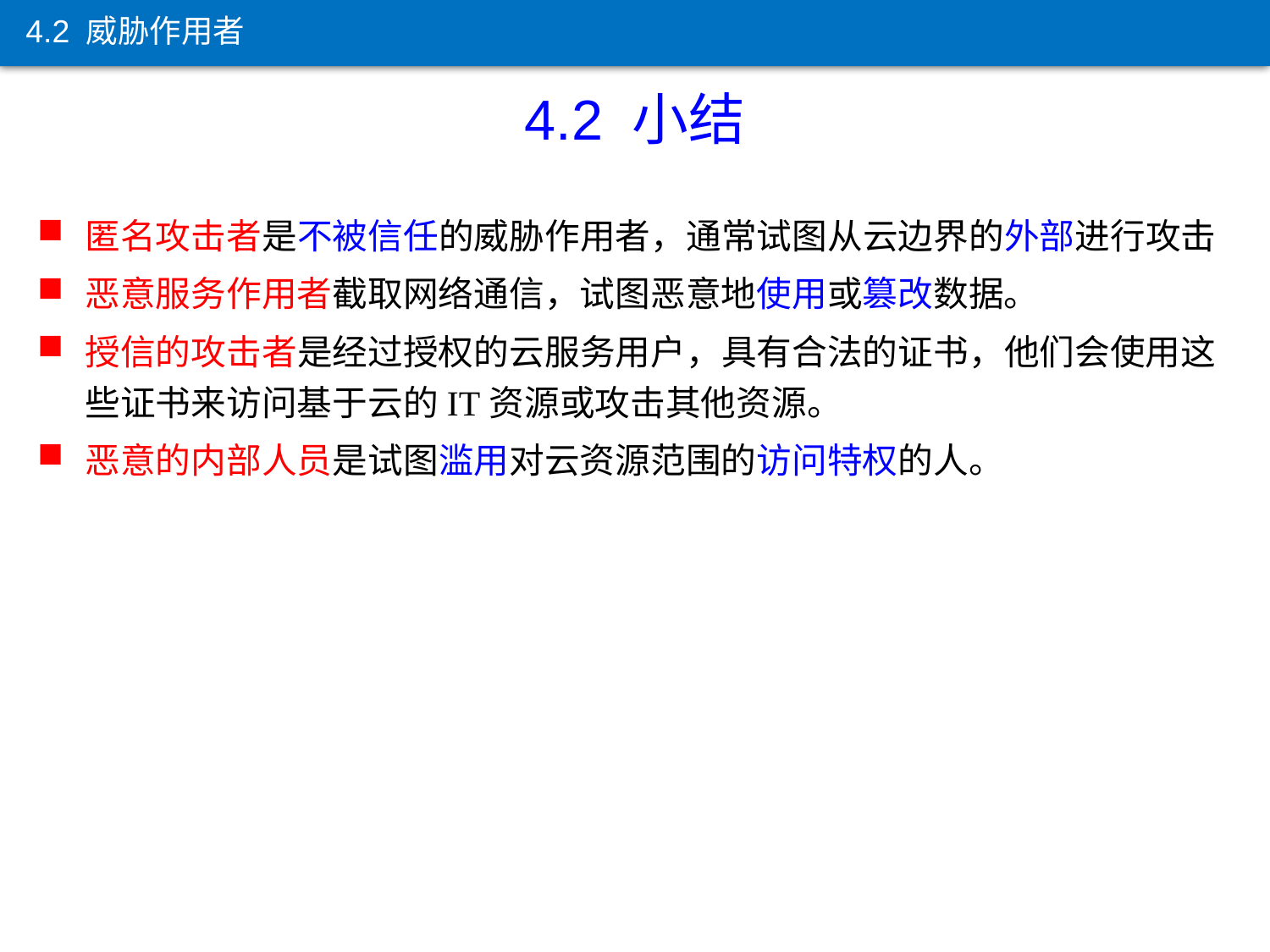

4.2 威胁作用者
4.2 小结
匿名攻击者是不被信任的威胁作用者，通常试图从云边界的外部进行攻击
恶意服务作用者截取网络通信，试图恶意地使用或篡改数据。
授信的攻击者是经过授权的云服务用户，具有合法的证书，他们会使用这些证书来访问基于云的IT资源或攻击其他资源。
恶意的内部人员是试图滥用对云资源范围的访问特权的人。
36